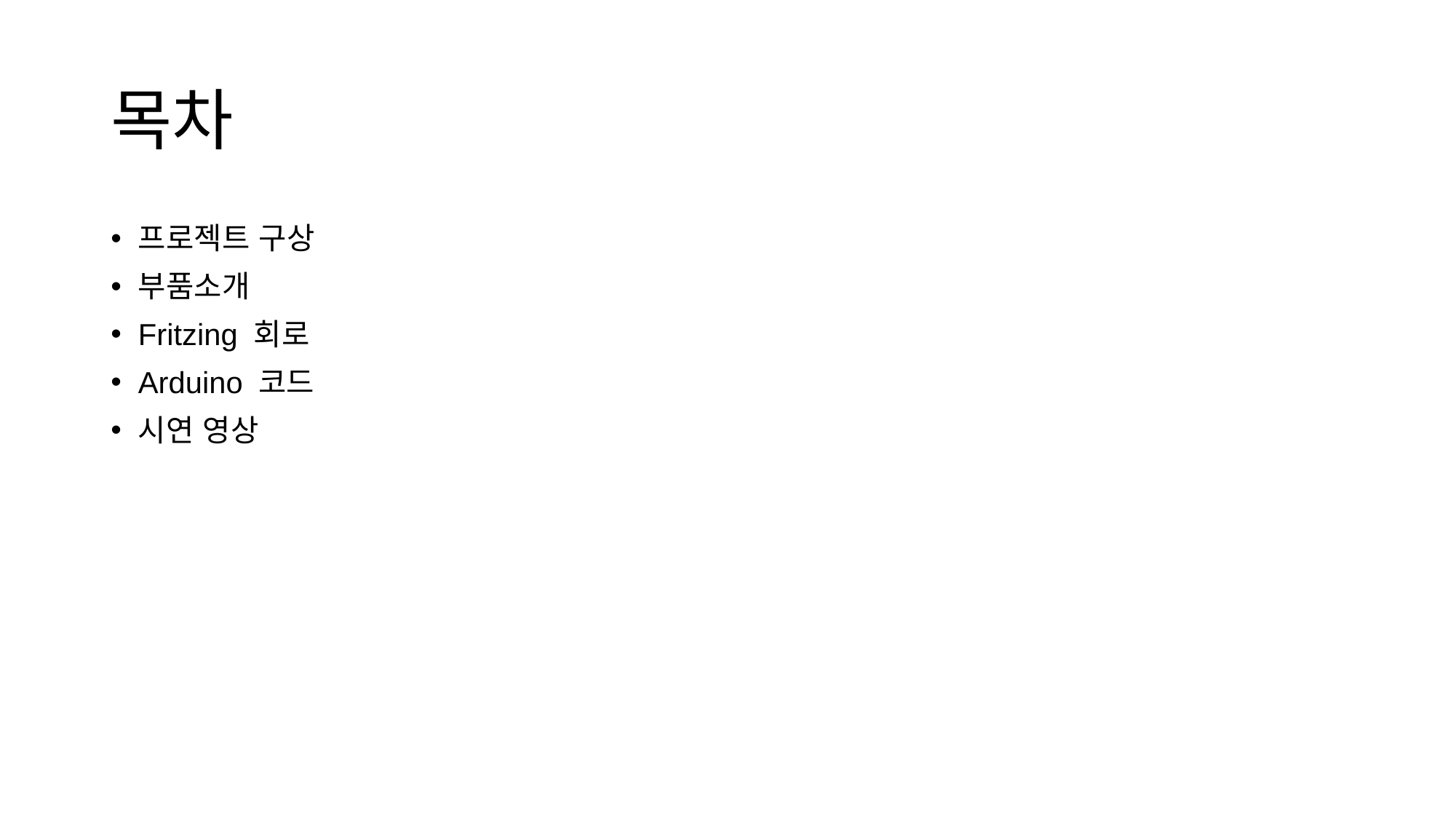

# 목차
프로젝트 구상
부품소개
Fritzing 회로
Arduino 코드
시연 영상